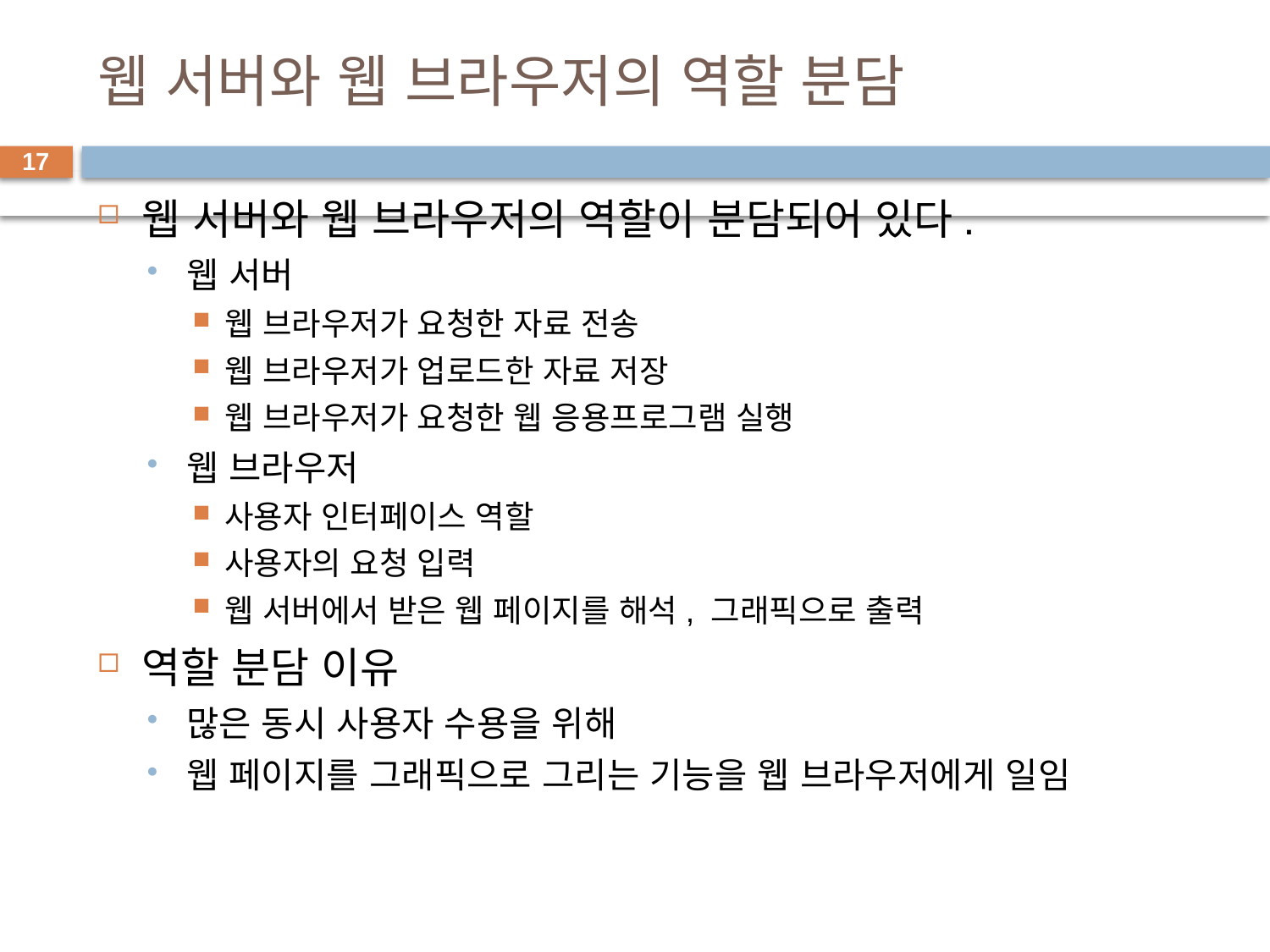

# 웹 서버와 웹 브라우저의 역할 분담
17
웹 서버와 웹 브라우저의 역할이 분담되어 있다.
웹 서버
웹 브라우저가 요청한 자료 전송
웹 브라우저가 업로드한 자료 저장
웹 브라우저가 요청한 웹 응용프로그램 실행
웹 브라우저
사용자 인터페이스 역할
사용자의 요청 입력
웹 서버에서 받은 웹 페이지를 해석, 그래픽으로 출력
역할 분담 이유
많은 동시 사용자 수용을 위해
웹 페이지를 그래픽으로 그리는 기능을 웹 브라우저에게 일임